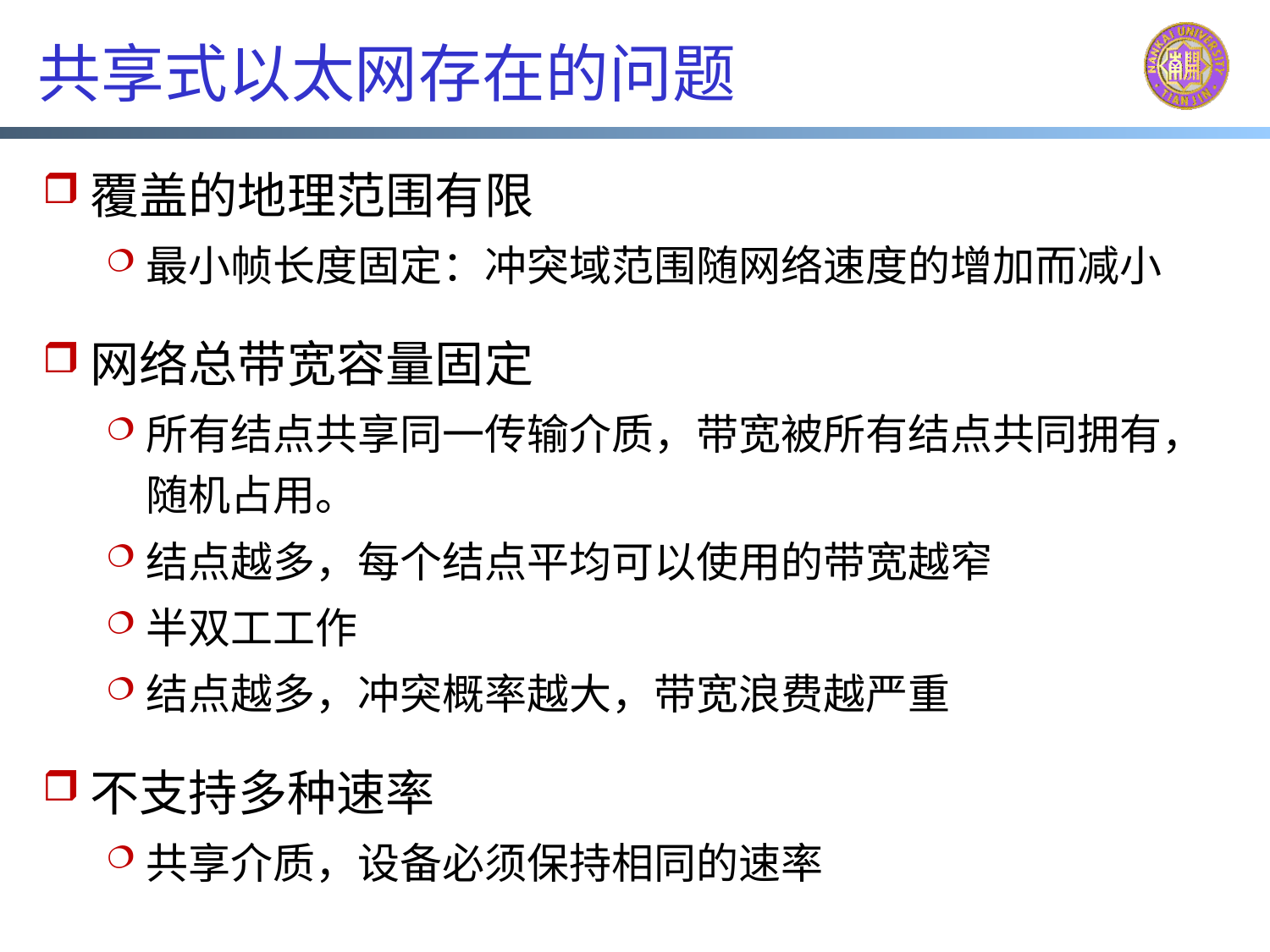

# 共享式以太网存在的问题
覆盖的地理范围有限
最小帧长度固定：冲突域范围随网络速度的增加而减小
网络总带宽容量固定
所有结点共享同一传输介质，带宽被所有结点共同拥有，随机占用。
结点越多，每个结点平均可以使用的带宽越窄
半双工工作
结点越多，冲突概率越大，带宽浪费越严重
不支持多种速率
共享介质，设备必须保持相同的速率